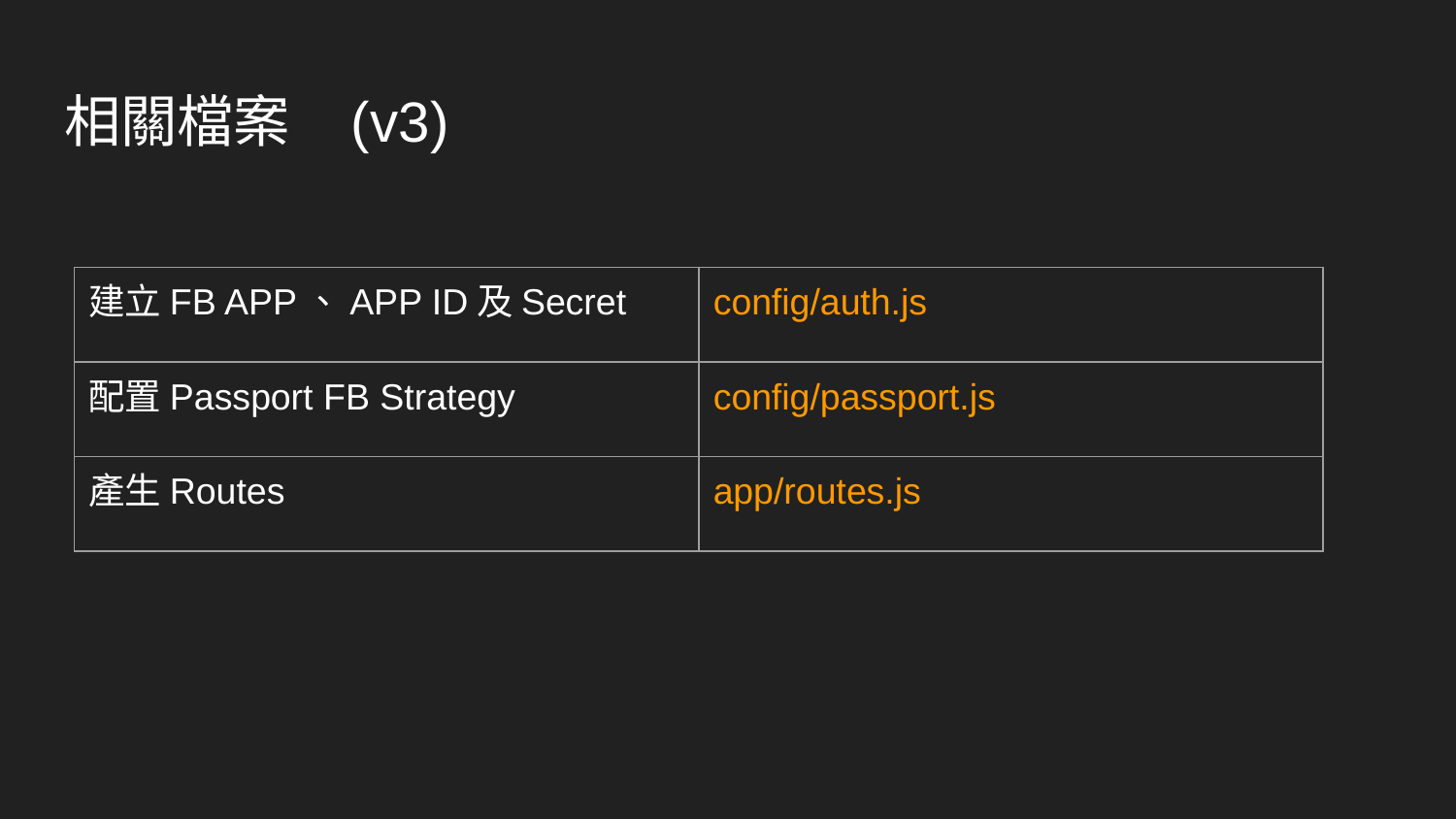

# 相關檔案   (v3)
| 建立FB APP、APP ID及Secret | config/auth.js |
| --- | --- |
| 配置Passport FB Strategy | config/passport.js |
| 產生Routes | app/routes.js |